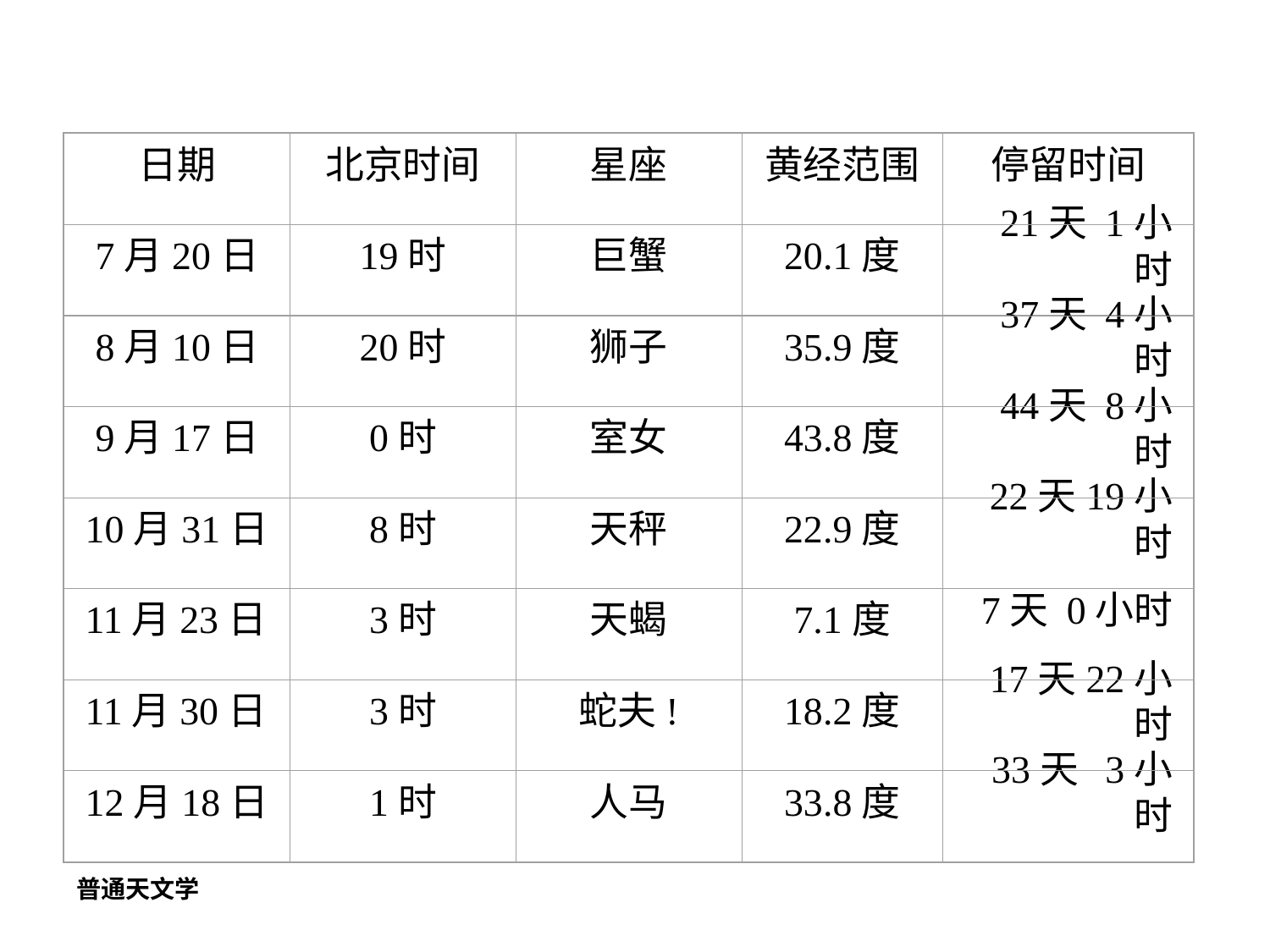

日期

北京时间

星座

黄经范围

停留时间

7月20日

19时

巨蟹

20.1度

21天 1小时

8月10日

20时

狮子

35.9度

37天 4小时

9月17日

0时

室女

43.8度

44天 8小时

10月31日

8时

天秤

22.9度

22天19小时

11月23日

3时

天蝎

7.1度

7天 0小时

11月30日

3时

蛇夫!

18.2度

17天22小时

12月18日

1时

人马

33.8度

33天  3小时

普通天文学